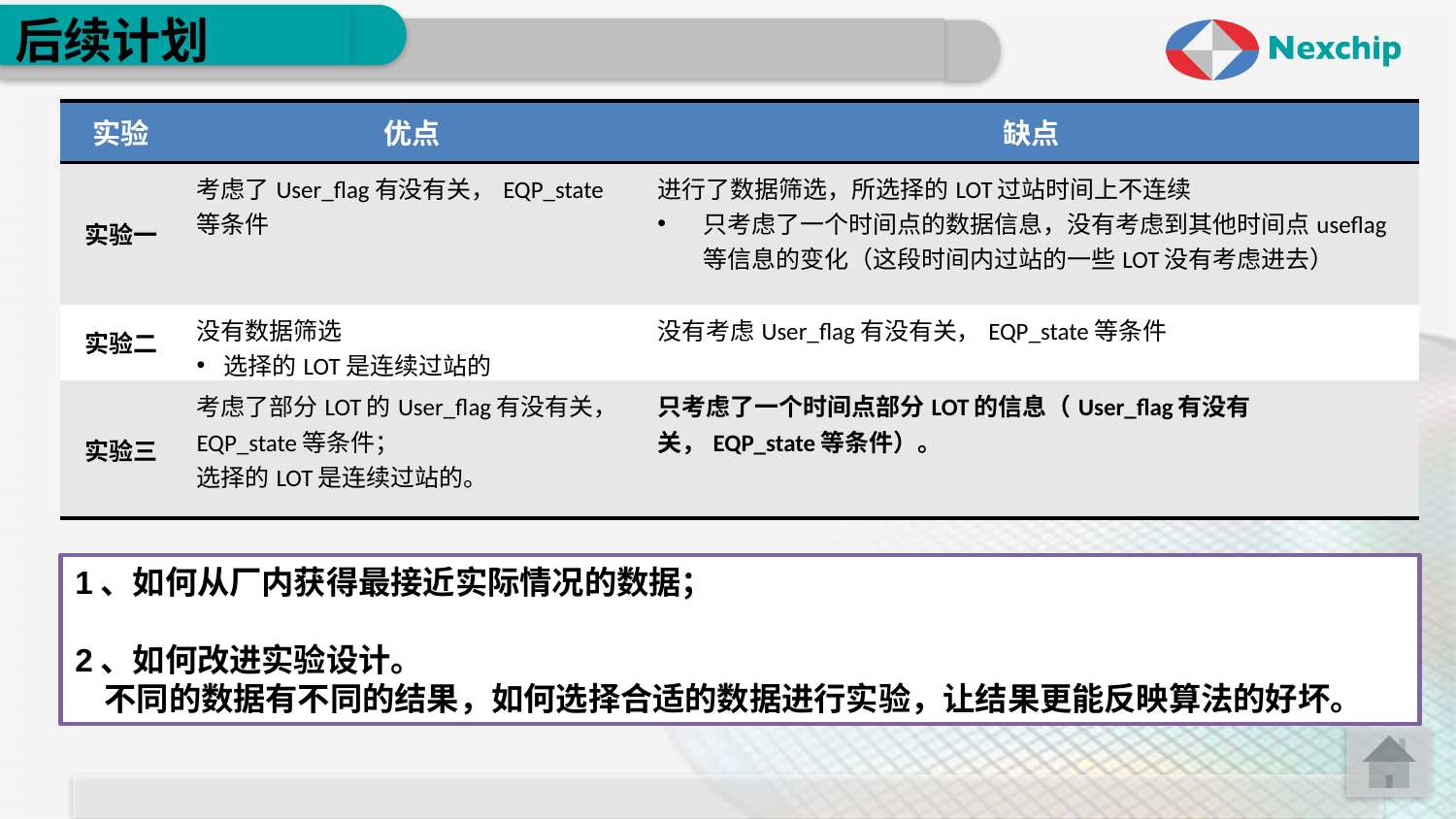

# 后续计划
| 实验 | 优点 | 缺点 |
| --- | --- | --- |
| 实验一 | 考虑了User\_flag有没有关，EQP\_state等条件 | 进行了数据筛选，所选择的LOT过站时间上不连续 只考虑了一个时间点的数据信息，没有考虑到其他时间点useflag等信息的变化（这段时间内过站的一些LOT没有考虑进去） |
| 实验二 | 没有数据筛选 选择的LOT是连续过站的 | 没有考虑User\_flag有没有关，EQP\_state等条件 |
| 实验三 | 考虑了部分LOT的User\_flag有没有关，EQP\_state等条件； 选择的LOT是连续过站的。 | 只考虑了一个时间点部分LOT的信息（User\_flag有没有关，EQP\_state等条件）。 |
1、如何从厂内获得最接近实际情况的数据；

2、如何改进实验设计。
   不同的数据有不同的结果，如何选择合适的数据进行实验，让结果更能反映算法的好坏。